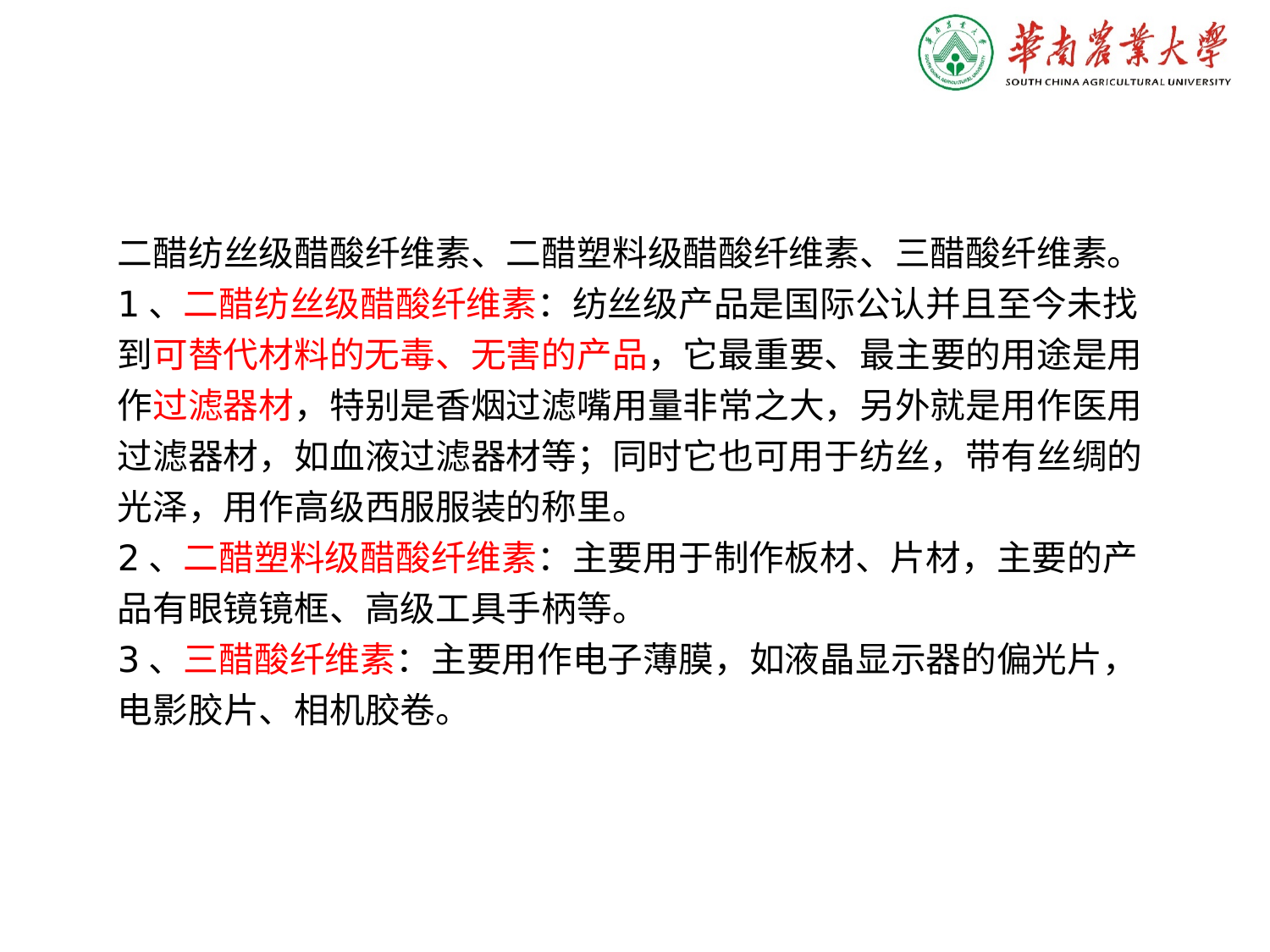

二醋纺丝级醋酸纤维素、二醋塑料级醋酸纤维素、三醋酸纤维素。
1、二醋纺丝级醋酸纤维素：纺丝级产品是国际公认并且至今未找到可替代材料的无毒、无害的产品，它最重要、最主要的用途是用作过滤器材，特别是香烟过滤嘴用量非常之大，另外就是用作医用过滤器材，如血液过滤器材等；同时它也可用于纺丝，带有丝绸的光泽，用作高级西服服装的称里。
2、二醋塑料级醋酸纤维素：主要用于制作板材、片材，主要的产品有眼镜镜框、高级工具手柄等。
3、三醋酸纤维素：主要用作电子薄膜，如液晶显示器的偏光片，电影胶片、相机胶卷。